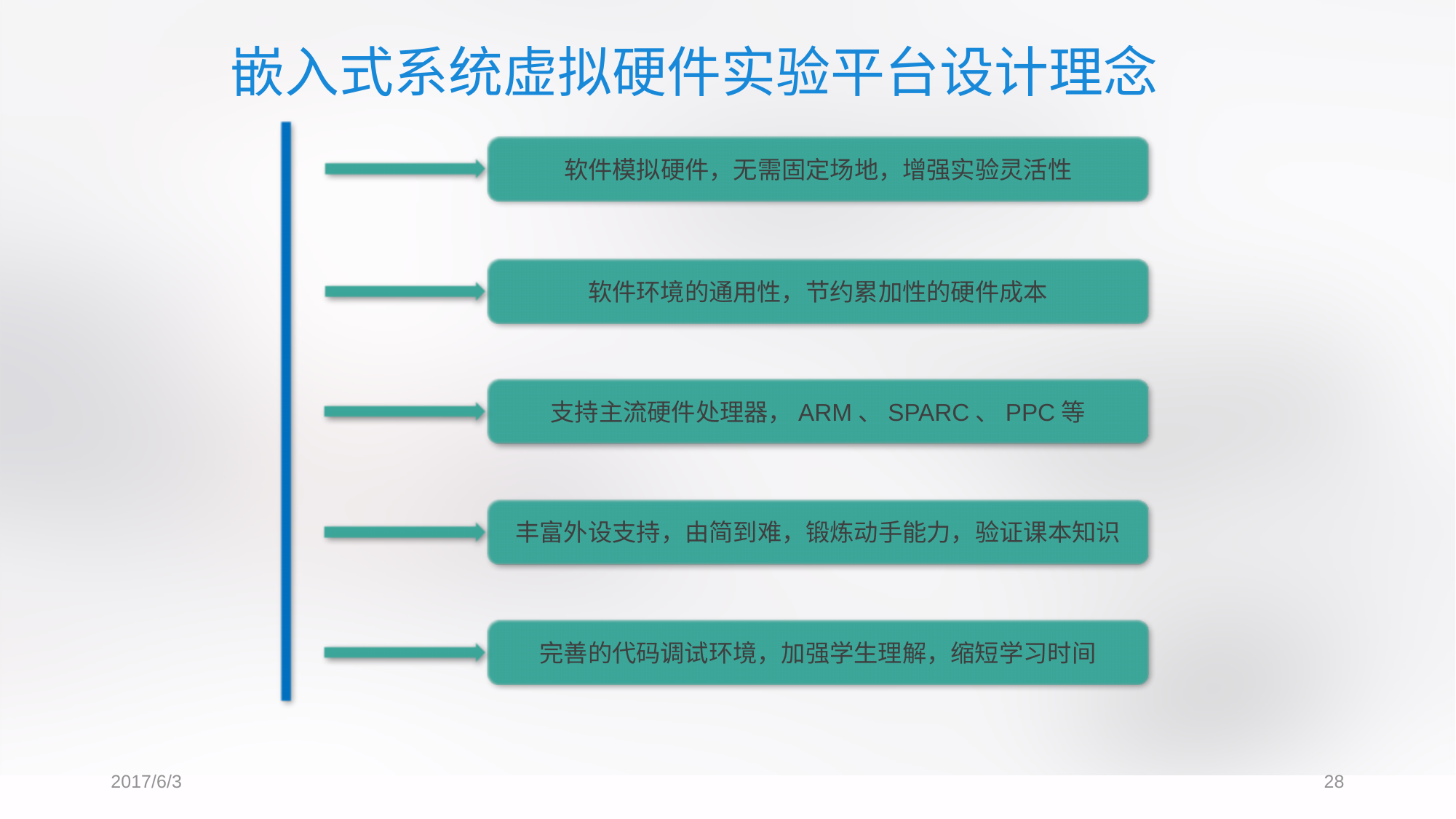

嵌入式系统虚拟硬件实验平台设计理念

软件模拟硬件，无需固定场地，增强实验灵活性

软件环境的通用性，节约累加性的硬件成本

支持主流硬件处理器，ARM、SPARC、PPC等

丰富外设支持，由简到难，锻炼动手能力，验证课本知识

完善的代码调试环境，加强学生理解，缩短学习时间

2017/6/3
28